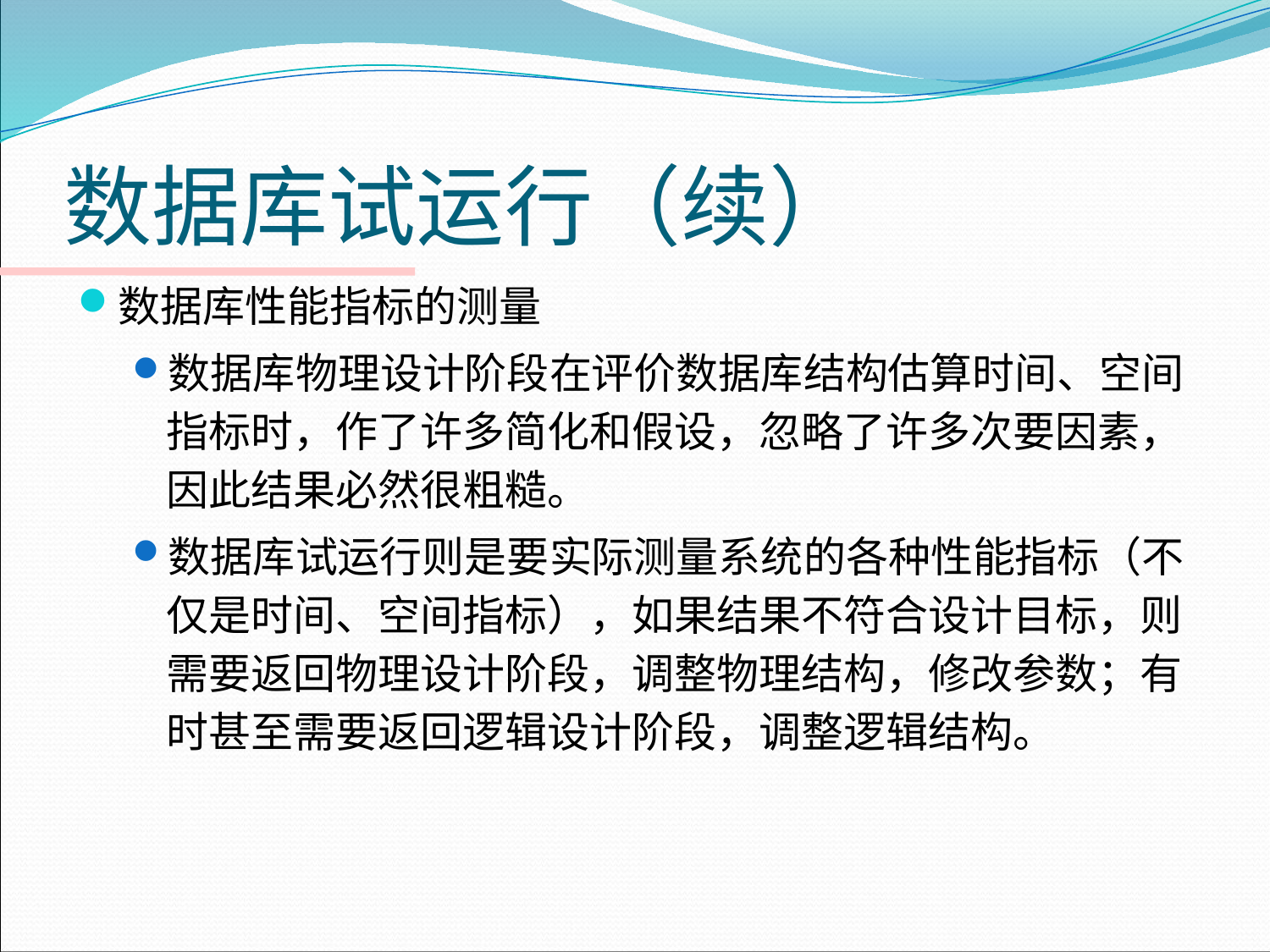

# 数据库试运行（续）
数据库性能指标的测量
数据库物理设计阶段在评价数据库结构估算时间、空间指标时，作了许多简化和假设，忽略了许多次要因素，因此结果必然很粗糙。
数据库试运行则是要实际测量系统的各种性能指标（不仅是时间、空间指标），如果结果不符合设计目标，则需要返回物理设计阶段，调整物理结构，修改参数；有时甚至需要返回逻辑设计阶段，调整逻辑结构。

810